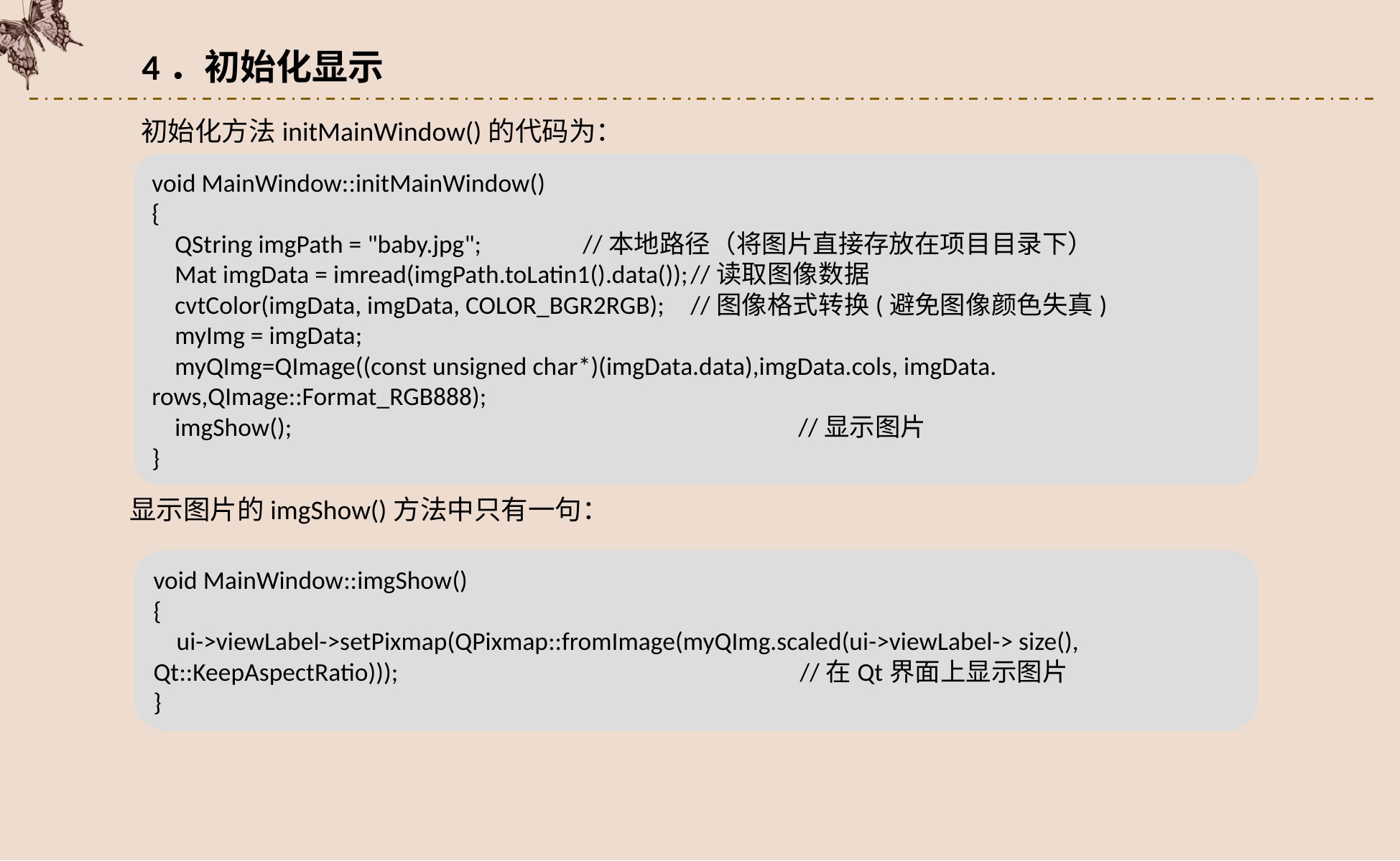

4．初始化显示
初始化方法initMainWindow()的代码为：
void MainWindow::initMainWindow()
{
    QString imgPath = "baby.jpg";     	//本地路径（将图片直接存放在项目目录下）
    Mat imgData = imread(imgPath.toLatin1().data());	//读取图像数据
    cvtColor(imgData, imgData, COLOR_BGR2RGB);	//图像格式转换(避免图像颜色失真)
    myImg = imgData;
    myQImg=QImage((const unsigned char*)(imgData.data),imgData.cols, imgData. rows,QImage::Format_RGB888);
    imgShow();					//显示图片
}
显示图片的imgShow()方法中只有一句：
void MainWindow::imgShow()
{
    ui->viewLabel->setPixmap(QPixmap::fromImage(myQImg.scaled(ui->viewLabel-> size(), Qt::KeepAspectRatio)));				//在Qt界面上显示图片
}